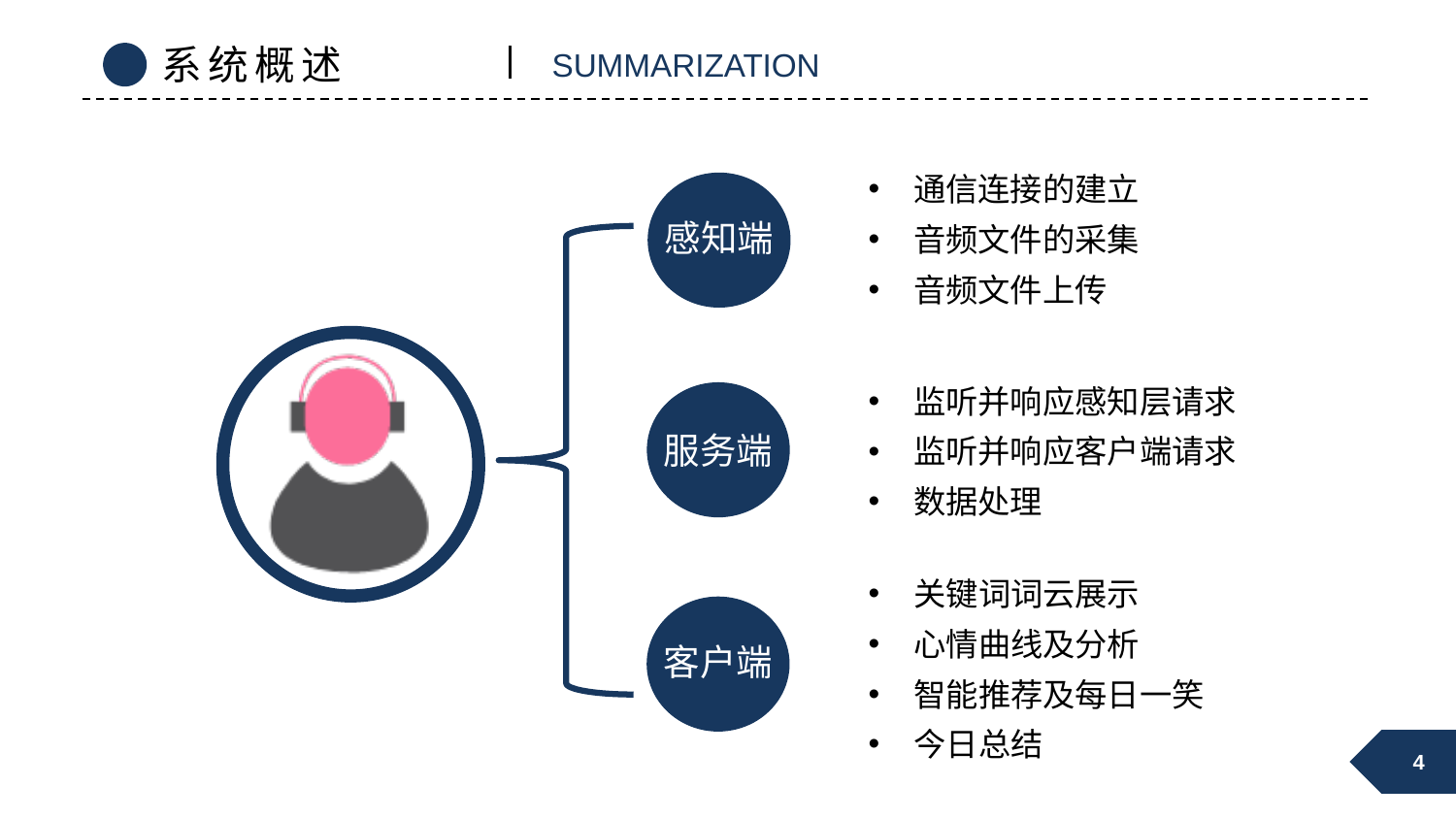

系统概述
SUMMARIZATION

通信连接的建立
音频文件的采集
音频文件上传

感知端

监听并响应感知层请求
监听并响应客户端请求
数据处理

服务端
关键词词云展示
心情曲线及分析
智能推荐及每日一笑
今日总结

客户端
03